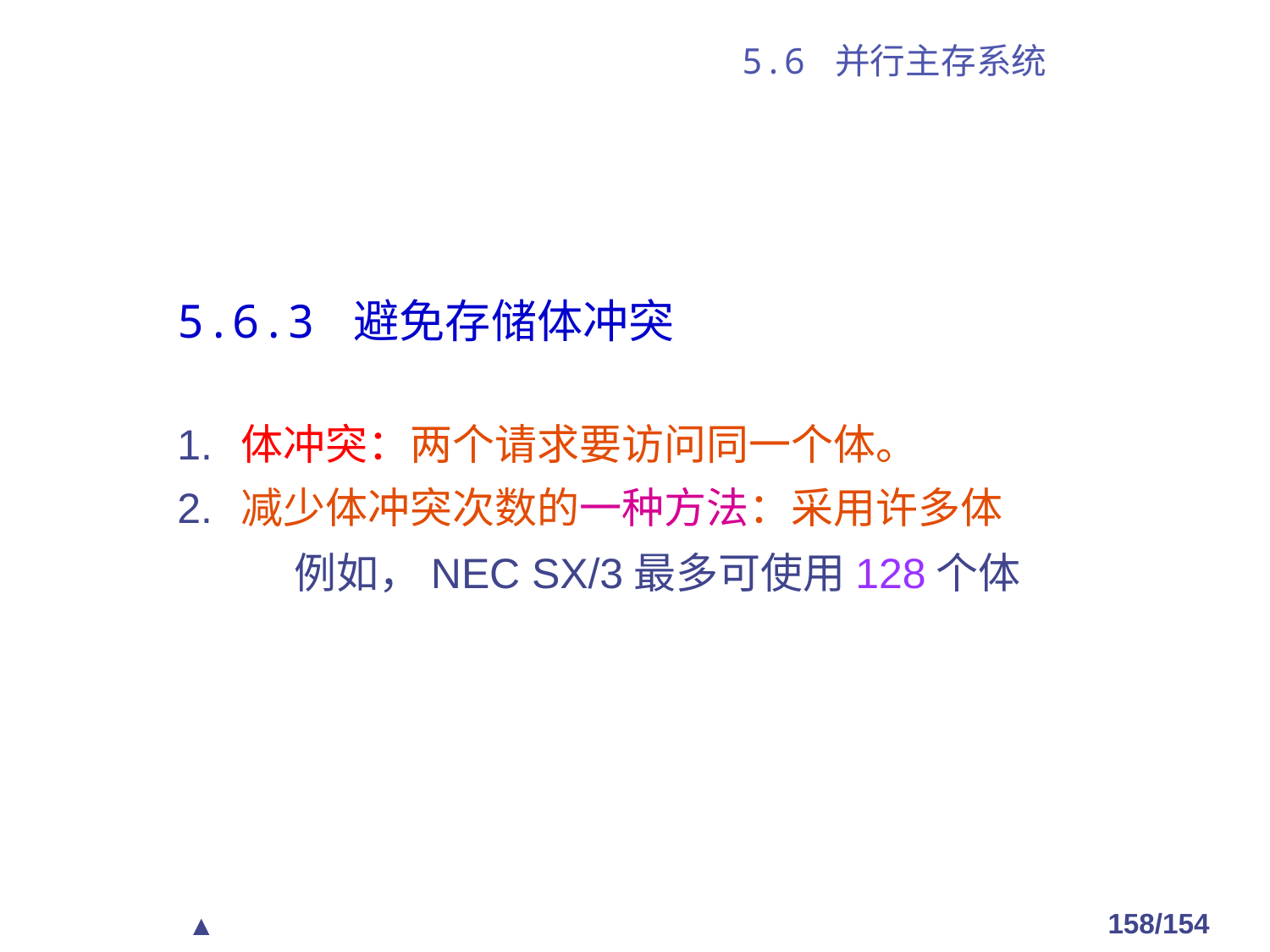

# 5.6 并行主存系统
5.6.3 避免存储体冲突
体冲突：两个请求要访问同一个体。
减少体冲突次数的一种方法：采用许多体
  例如，NEC SX/3最多可使用128个体